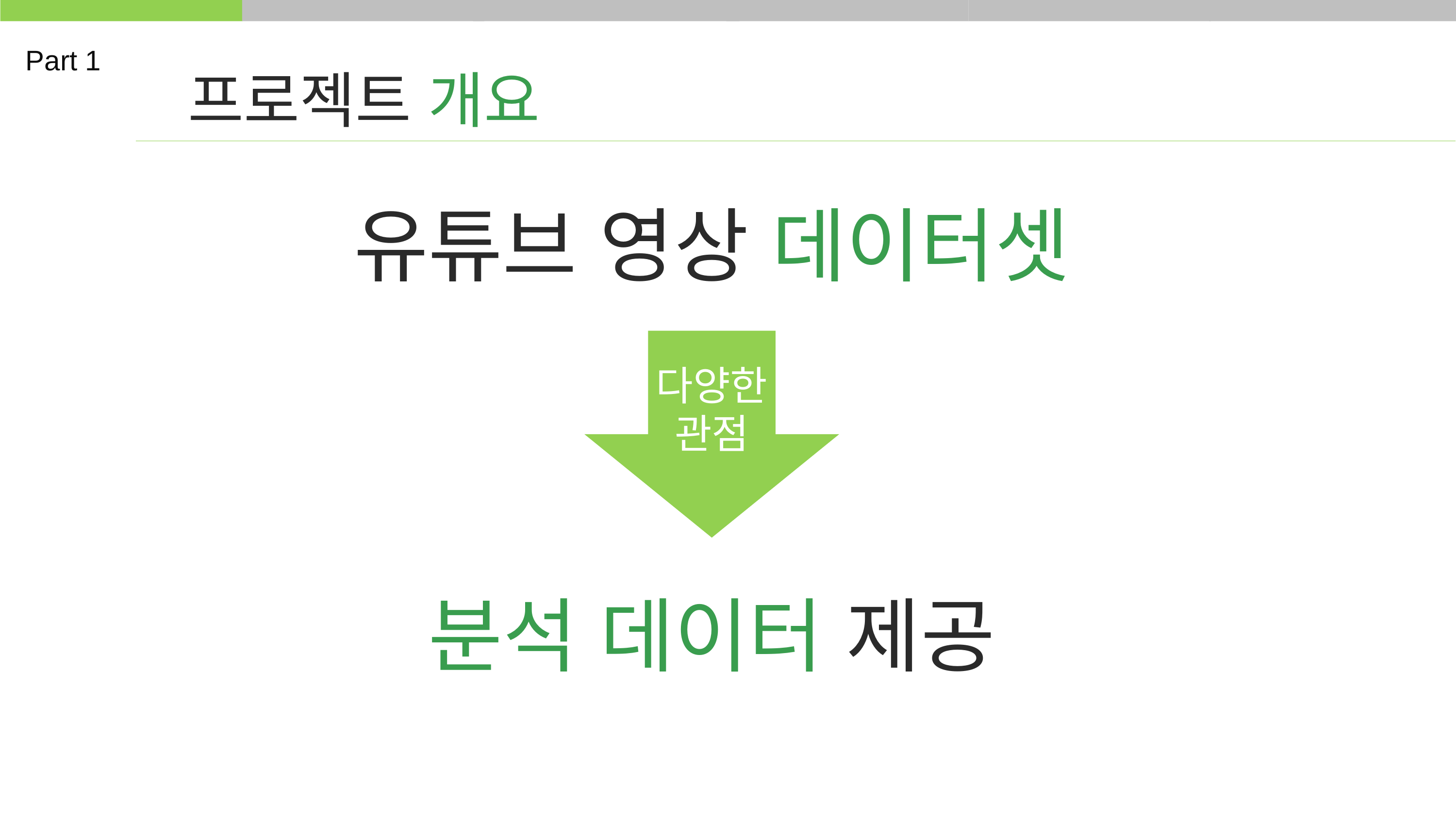

프로젝트 개요
Part 1
유튜브 영상 데이터셋
다양한 관점
분석 데이터 제공